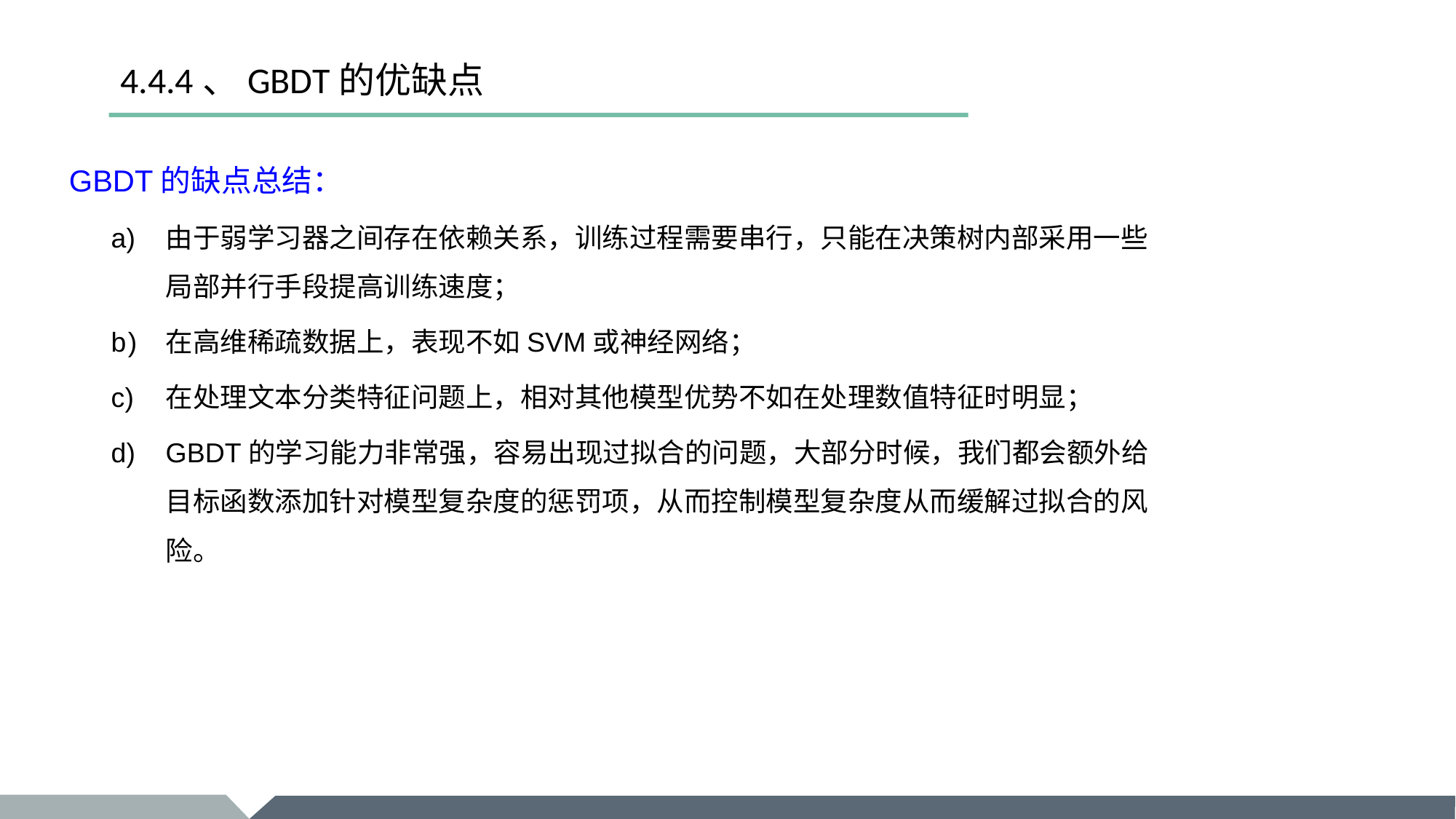

# 4.4.4、GBDT的优缺点
GBDT的缺点总结：
由于弱学习器之间存在依赖关系，训练过程需要串行，只能在决策树内部采用一些局部并行手段提高训练速度；
在高维稀疏数据上，表现不如SVM或神经网络；
在处理文本分类特征问题上，相对其他模型优势不如在处理数值特征时明显；
GBDT的学习能力非常强，容易出现过拟合的问题，大部分时候，我们都会额外给目标函数添加针对模型复杂度的惩罚项，从而控制模型复杂度从而缓解过拟合的风险。